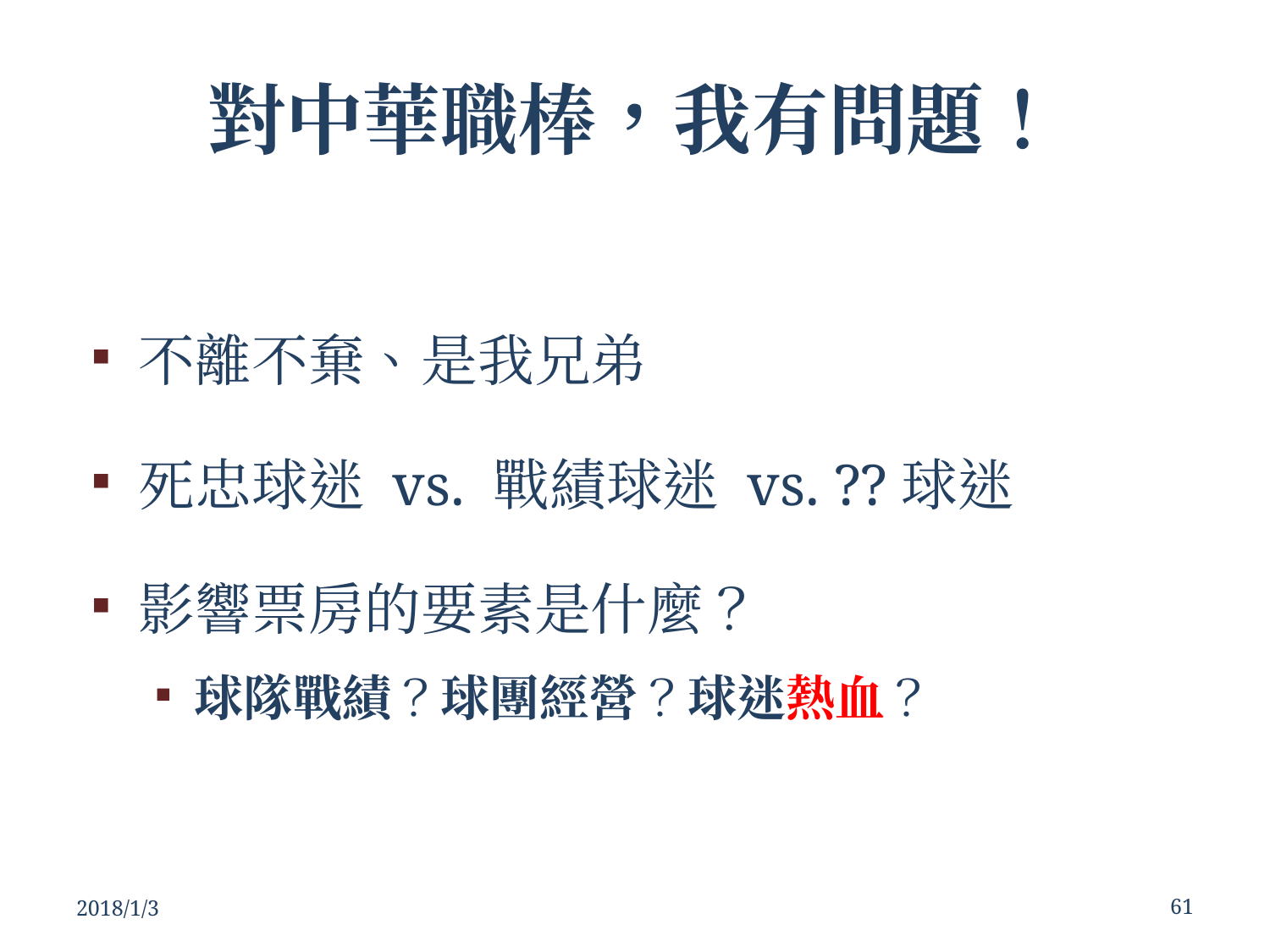

# 對中華職棒，我有問題！
不離不棄、是我兄弟
死忠球迷 vs. 戰績球迷 vs. ??球迷
影響票房的要素是什麼？
球隊戰績？球團經營？球迷熱血？
2018/1/3

61